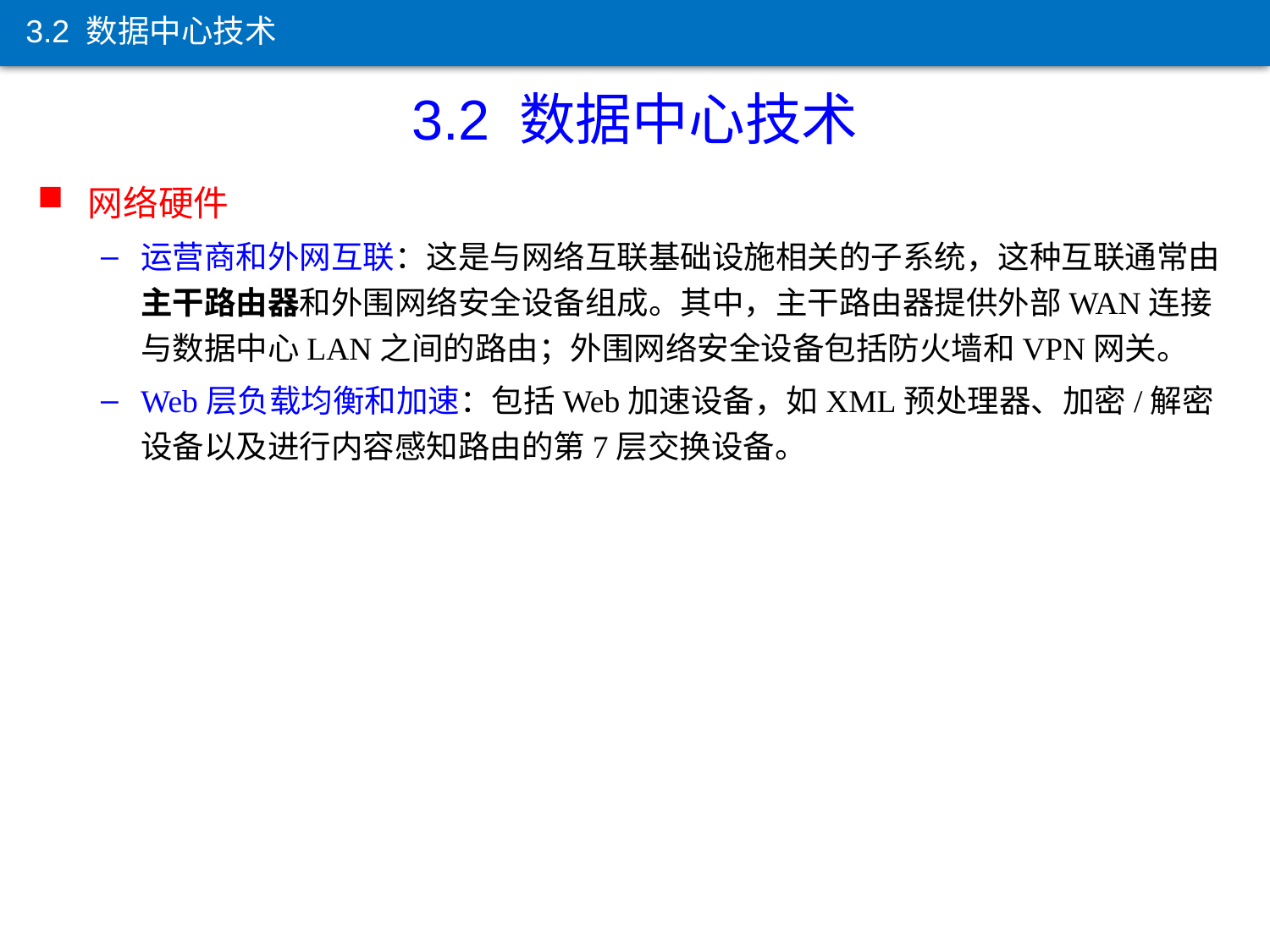

3.2 数据中心技术
3.2 数据中心技术
网络硬件
运营商和外网互联：这是与网络互联基础设施相关的子系统，这种互联通常由主干路由器和外围网络安全设备组成。其中，主干路由器提供外部WAN连接与数据中心LAN之间的路由；外围网络安全设备包括防火墙和VPN网关。
Web层负载均衡和加速：包括Web加速设备，如XML预处理器、加密/解密设备以及进行内容感知路由的第7层交换设备。
28